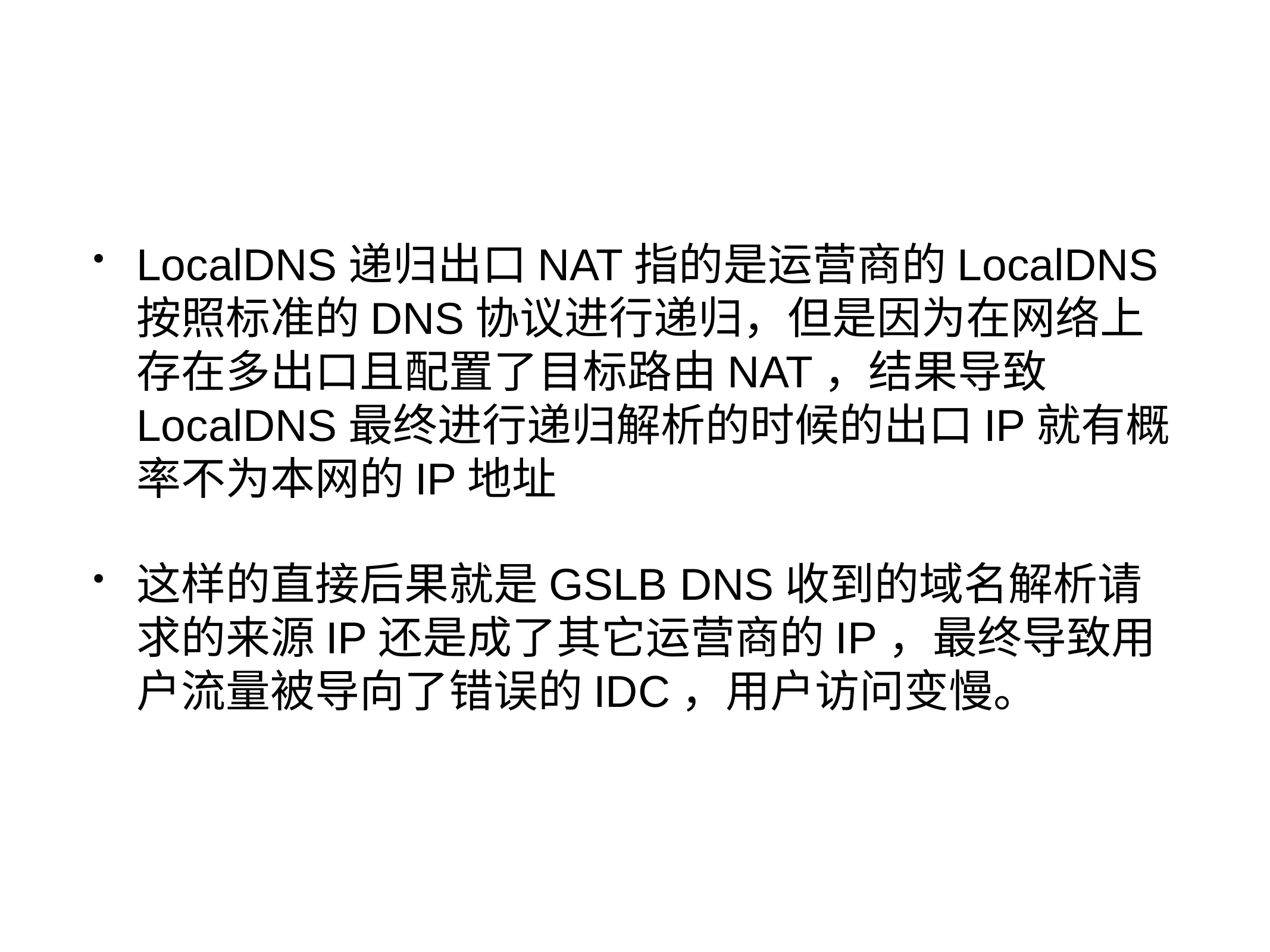

LocalDNS递归出口NAT指的是运营商的LocalDNS按照标准的DNS协议进行递归，但是因为在网络上存在多出口且配置了目标路由NAT，结果导致LocalDNS最终进行递归解析的时候的出口IP就有概率不为本网的IP地址
这样的直接后果就是GSLB DNS收到的域名解析请求的来源IP还是成了其它运营商的IP，最终导致用户流量被导向了错误的IDC，用户访问变慢。